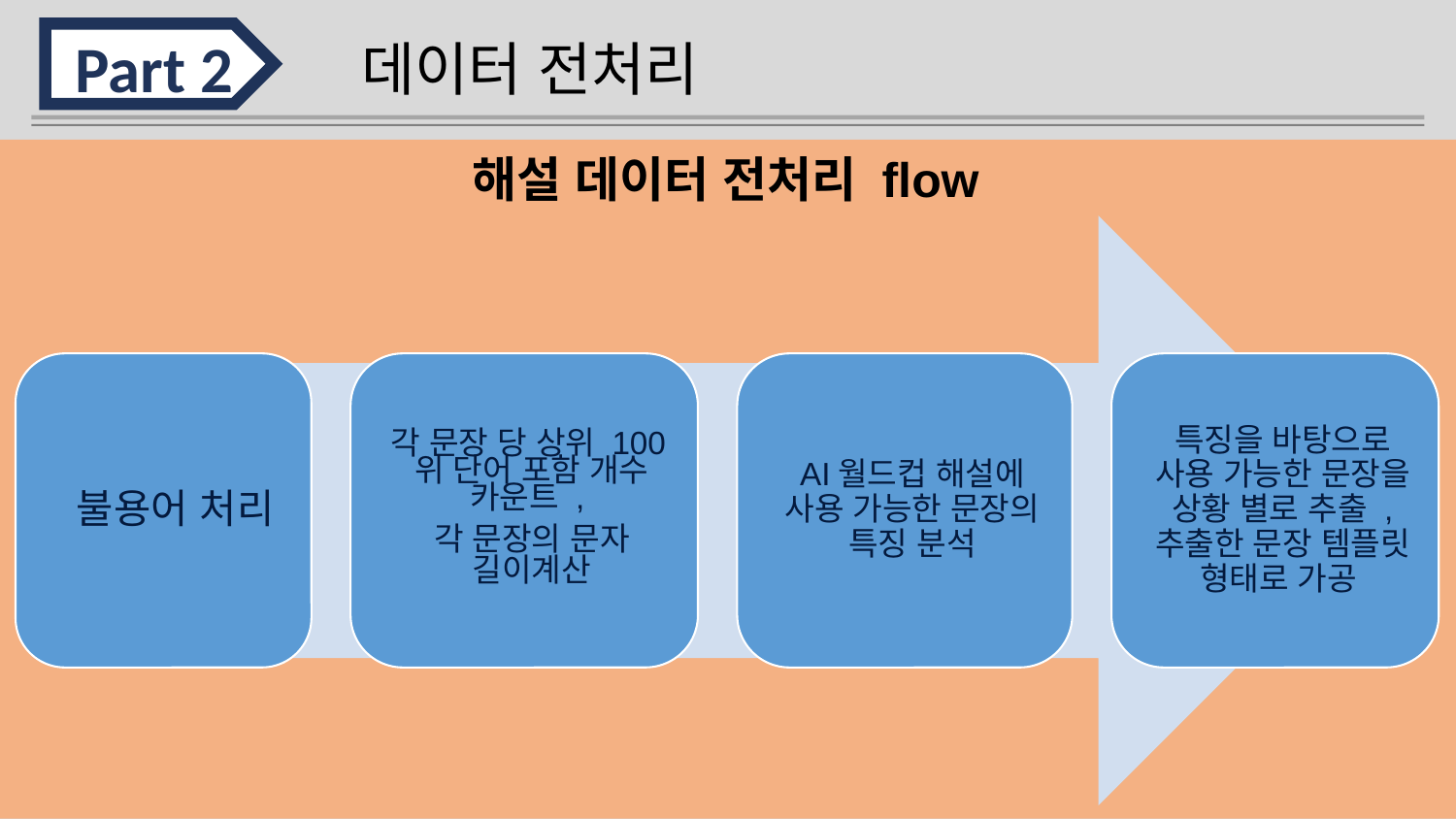

Part 2

데이터 전처리

해설 데이터 전처리 flow
 불용어 처리
각 문장 당 상위 100위 단어 포함 개수 카운트 ,
각 문장의 문자 길이계산
AI월드컵 해설에 사용 가능한 문장의 특징 분석
특징을 바탕으로 사용 가능한 문장을 상황 별로 추출 , 추출한 문장 템플릿 형태로 가공